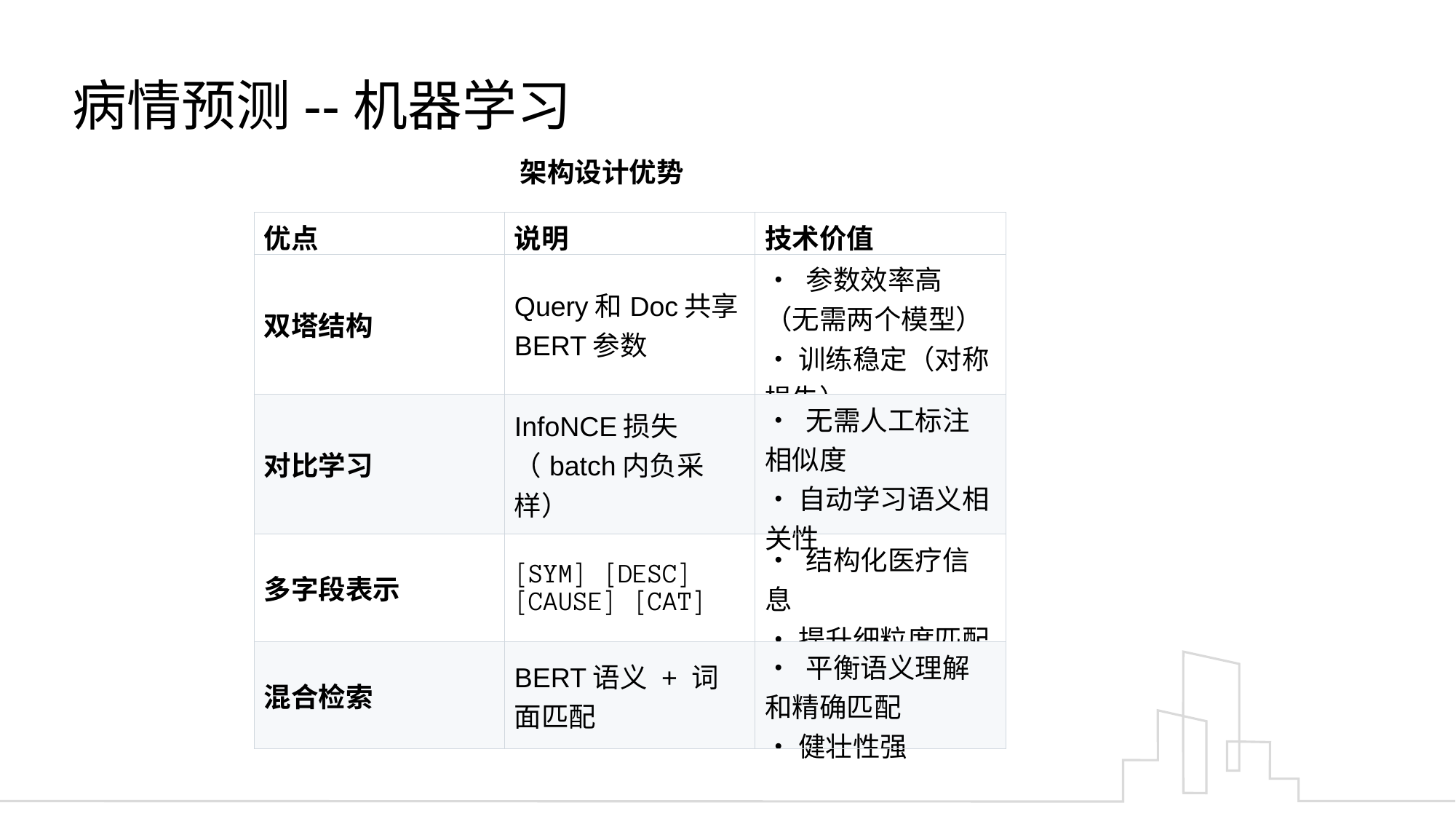

病情预测--机器学习
架构设计优势
| 优点 | 说明 | 技术价值 |
| --- | --- | --- |
| 双塔结构 | Query和Doc共享BERT参数 | • 参数效率高（无需两个模型） • 训练稳定（对称损失） |
| 对比学习 | InfoNCE损失（batch内负采样） | • 无需人工标注相似度 • 自动学习语义相关性 |
| 多字段表示 | [SYM] [DESC] [CAUSE] [CAT] | • 结构化医疗信息 • 提升细粒度匹配 |
| 混合检索 | BERT语义 + 词面匹配 | • 平衡语义理解和精确匹配 • 健壮性强 |